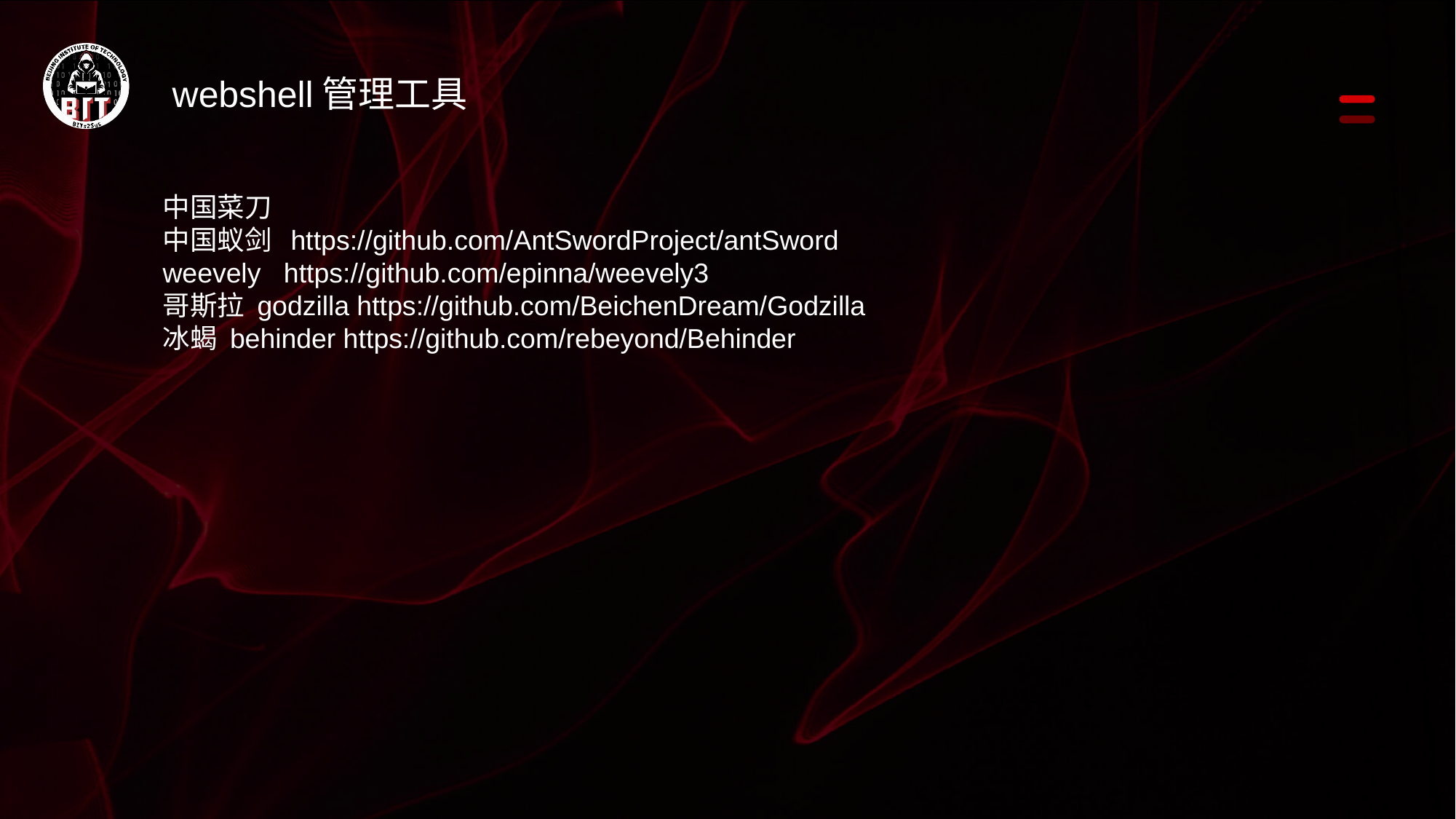

webshell管理工具
中国菜刀
中国蚁剑  https://github.com/AntSwordProject/antSword
weevely   https://github.com/epinna/weevely3
哥斯拉 godzilla https://github.com/BeichenDream/Godzilla
冰蝎 behinder https://github.com/rebeyond/Behinder